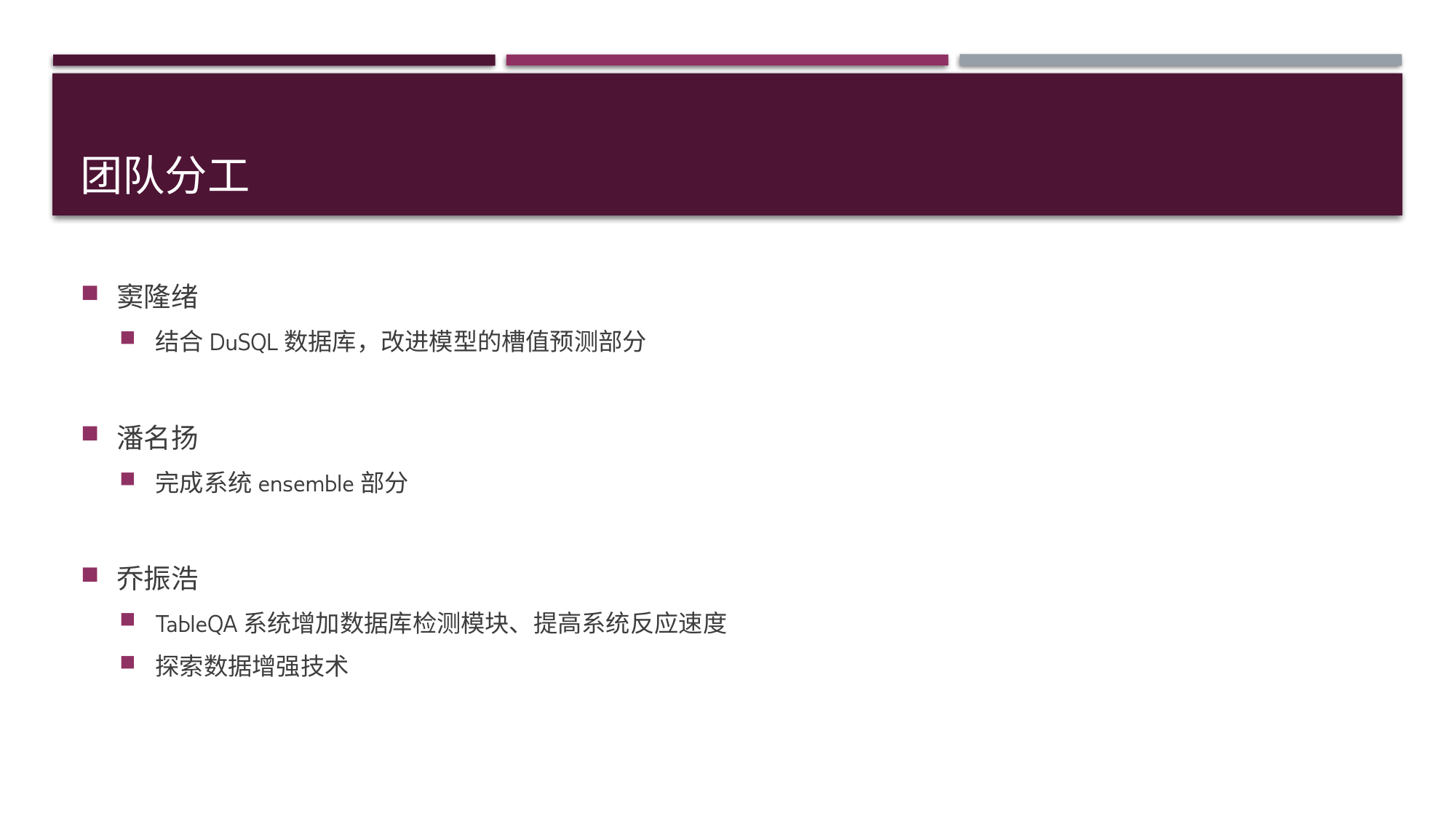

# 团队分工
窦隆绪
结合DuSQL数据库，改进模型的槽值预测部分

潘名扬
完成系统ensemble部分

乔振浩
TableQA系统增加数据库检测模块、提高系统反应速度
探索数据增强技术